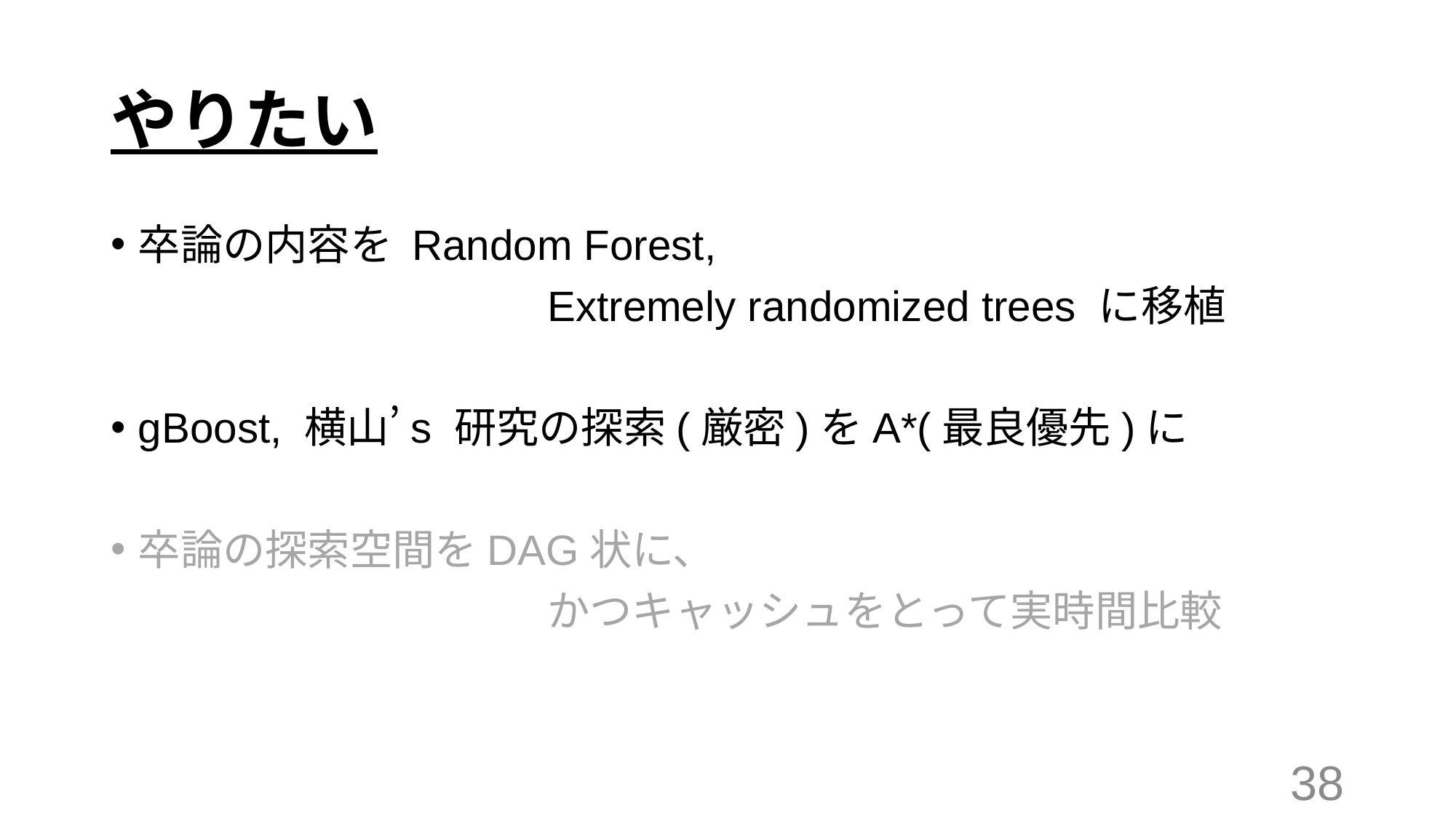

# やりたい
卒論の内容を Random Forest,
				Extremely randomized trees に移植

gBoost, 横山’s 研究の探索(厳密)をA*(最良優先)に

卒論の探索空間をDAG状に、
				かつキャッシュをとって実時間比較
38